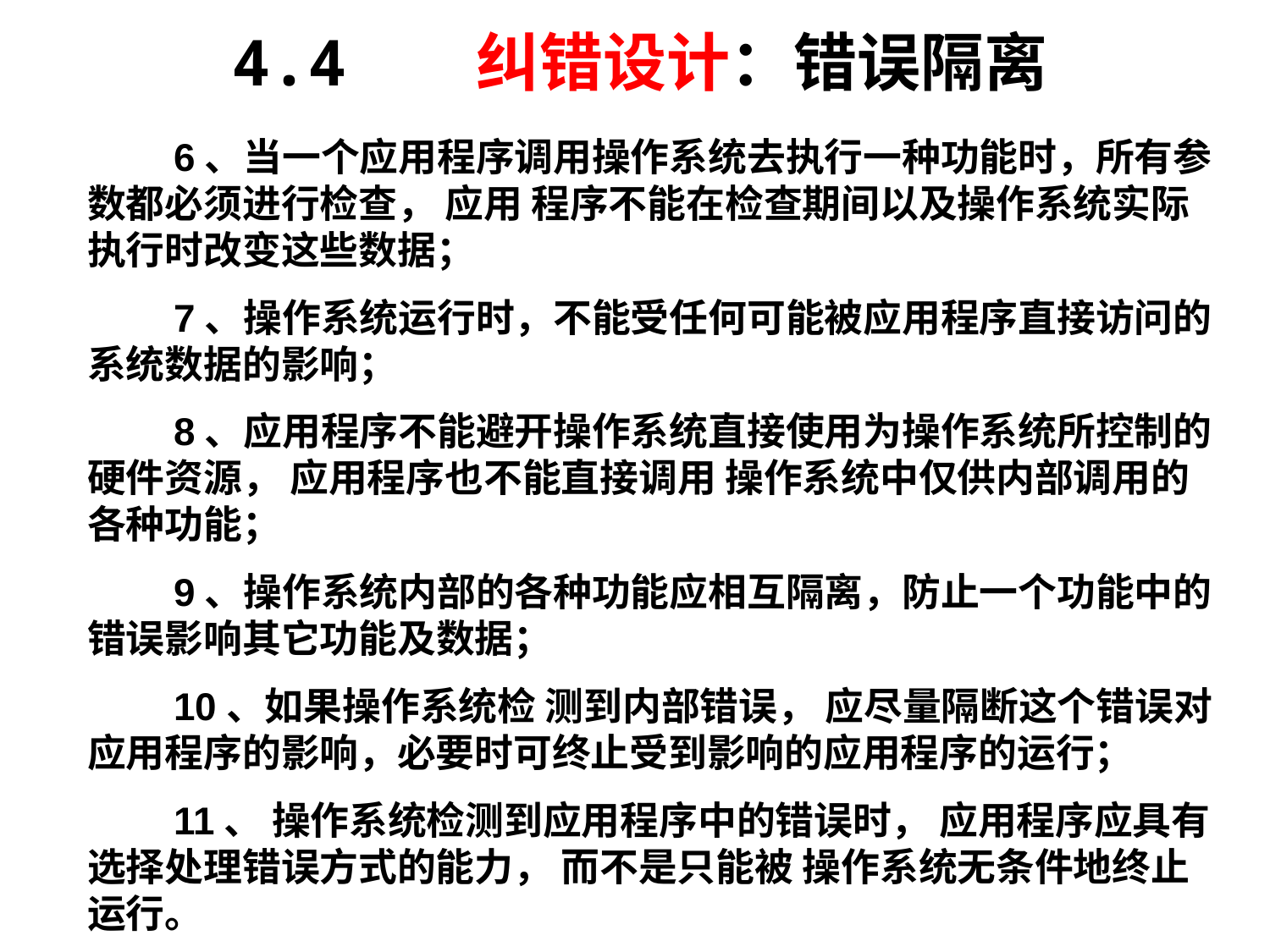

4.4   纠错设计：错误隔离
        6、当一个应用程序调用操作系统去执行一种功能时，所有参数都必须进行检查， 应用 程序不能在检查期间以及操作系统实际执行时改变这些数据；
        7、操作系统运行时，不能受任何可能被应用程序直接访问的系统数据的影响；
        8、应用程序不能避开操作系统直接使用为操作系统所控制的硬件资源， 应用程序也不能直接调用 操作系统中仅供内部调用的各种功能；
        9、操作系统内部的各种功能应相互隔离，防止一个功能中的错误影响其它功能及数据；
        10、如果操作系统检 测到内部错误， 应尽量隔断这个错误对应用程序的影响，必要时可终止受到影响的应用程序的运行；
        11、 操作系统检测到应用程序中的错误时， 应用程序应具有选择处理错误方式的能力， 而不是只能被 操作系统无条件地终止运行。